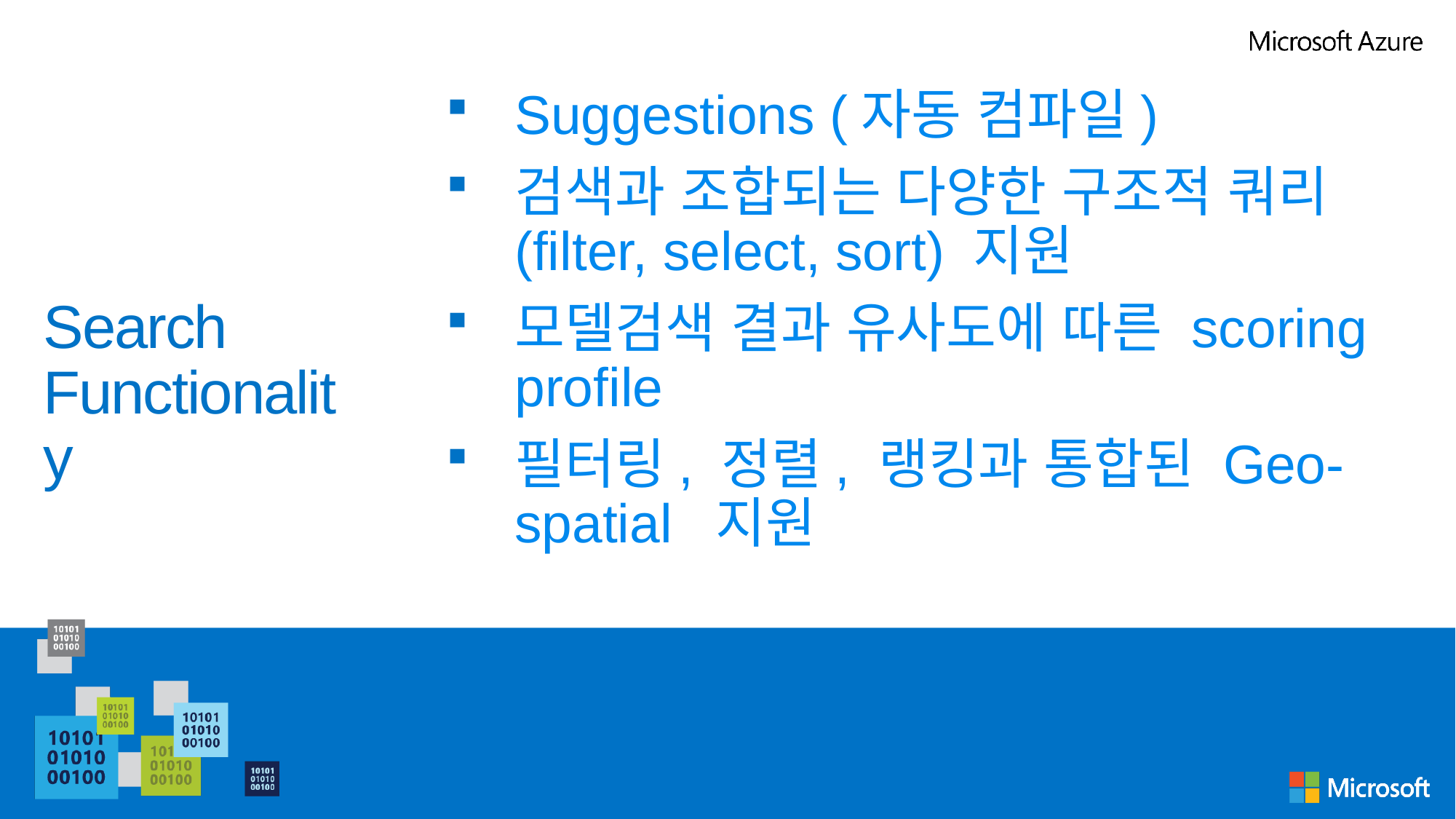

Suggestions (자동 컴파일)
검색과 조합되는 다양한 구조적 쿼리 (filter, select, sort) 지원
모델검색 결과 유사도에 따른 scoring profile
필터링, 정렬, 랭킹과 통합된 Geo-spatial  지원
# Search Functionality